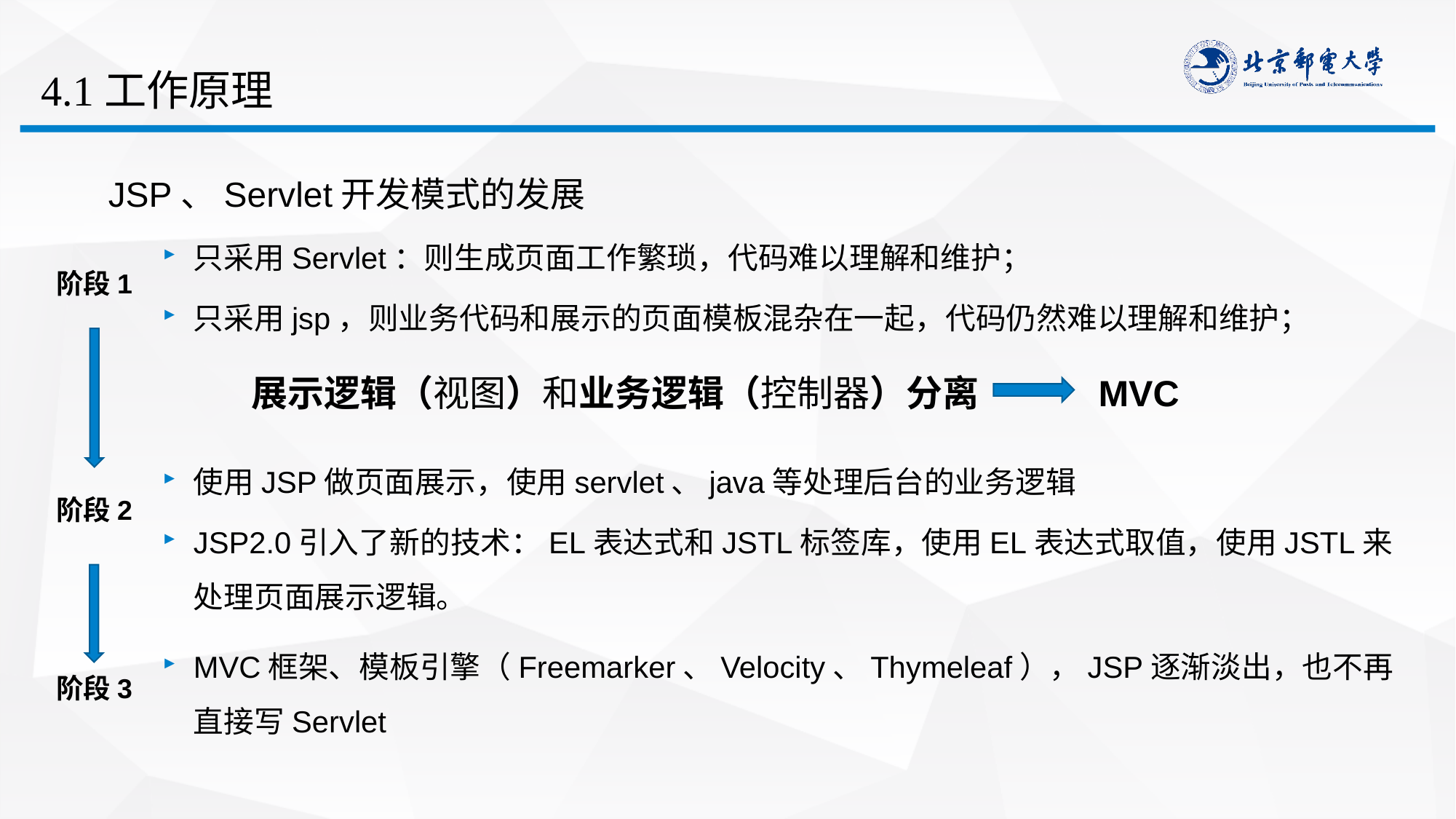

# 4.1工作原理
JSP、Servlet开发模式的发展
只采用Servlet：则生成页面工作繁琐，代码难以理解和维护；
只采用jsp，则业务代码和展示的页面模板混杂在一起，代码仍然难以理解和维护；

使用JSP做页面展示，使用servlet、java等处理后台的业务逻辑
JSP2.0引入了新的技术：EL表达式和JSTL标签库，使用EL表达式取值，使用JSTL来处理页面展示逻辑。
MVC框架、模板引擎（Freemarker、Velocity、Thymeleaf），JSP逐渐淡出，也不再直接写Servlet
阶段1

展示逻辑（视图）和业务逻辑（控制器）分离
MVC

阶段2

阶段3